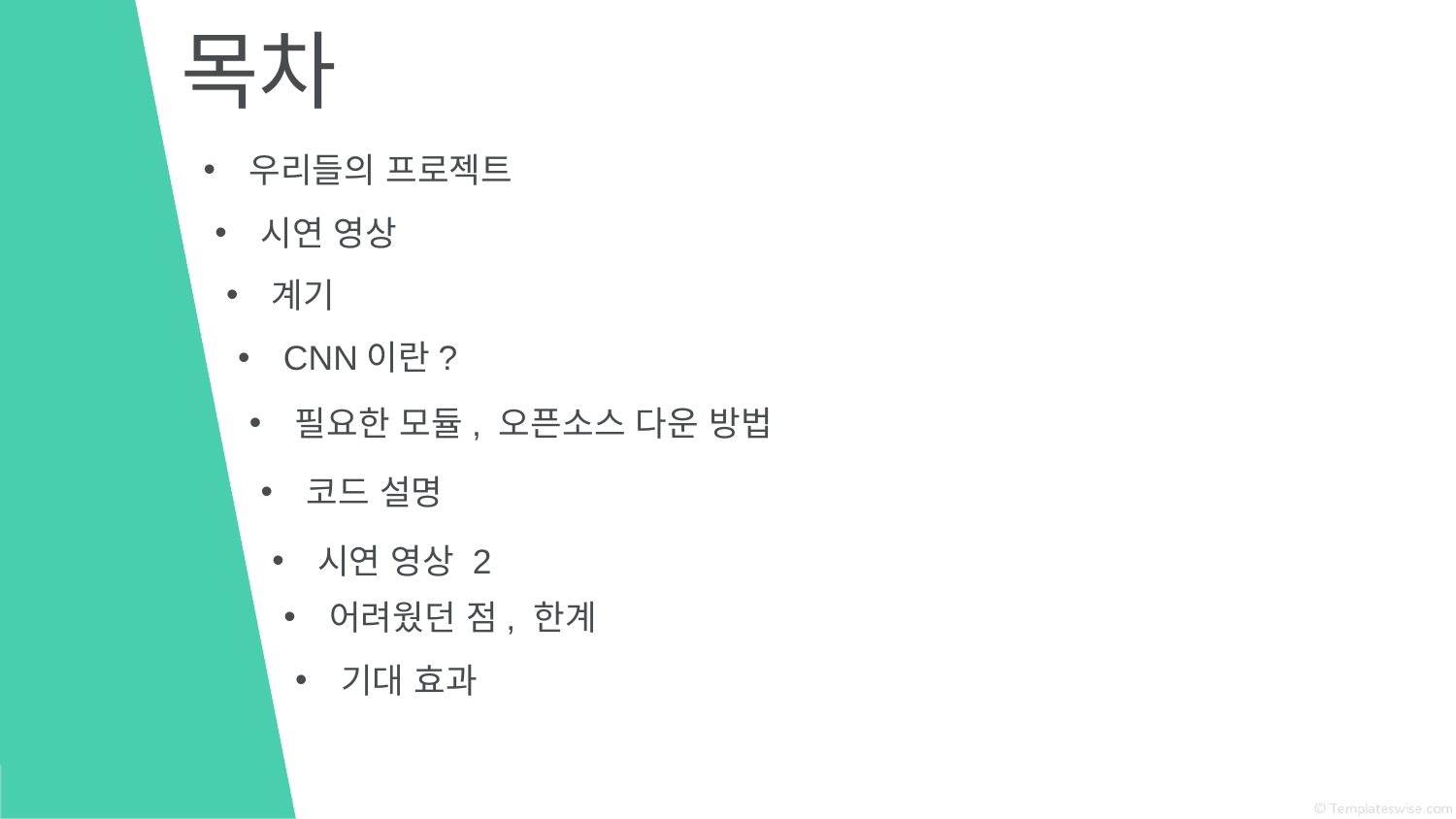

# 목차
우리들의 프로젝트

시연 영상
계기
CNN이란?
필요한 모듈, 오픈소스 다운 방법
코드 설명
시연 영상 2
어려웠던 점, 한계
기대 효과